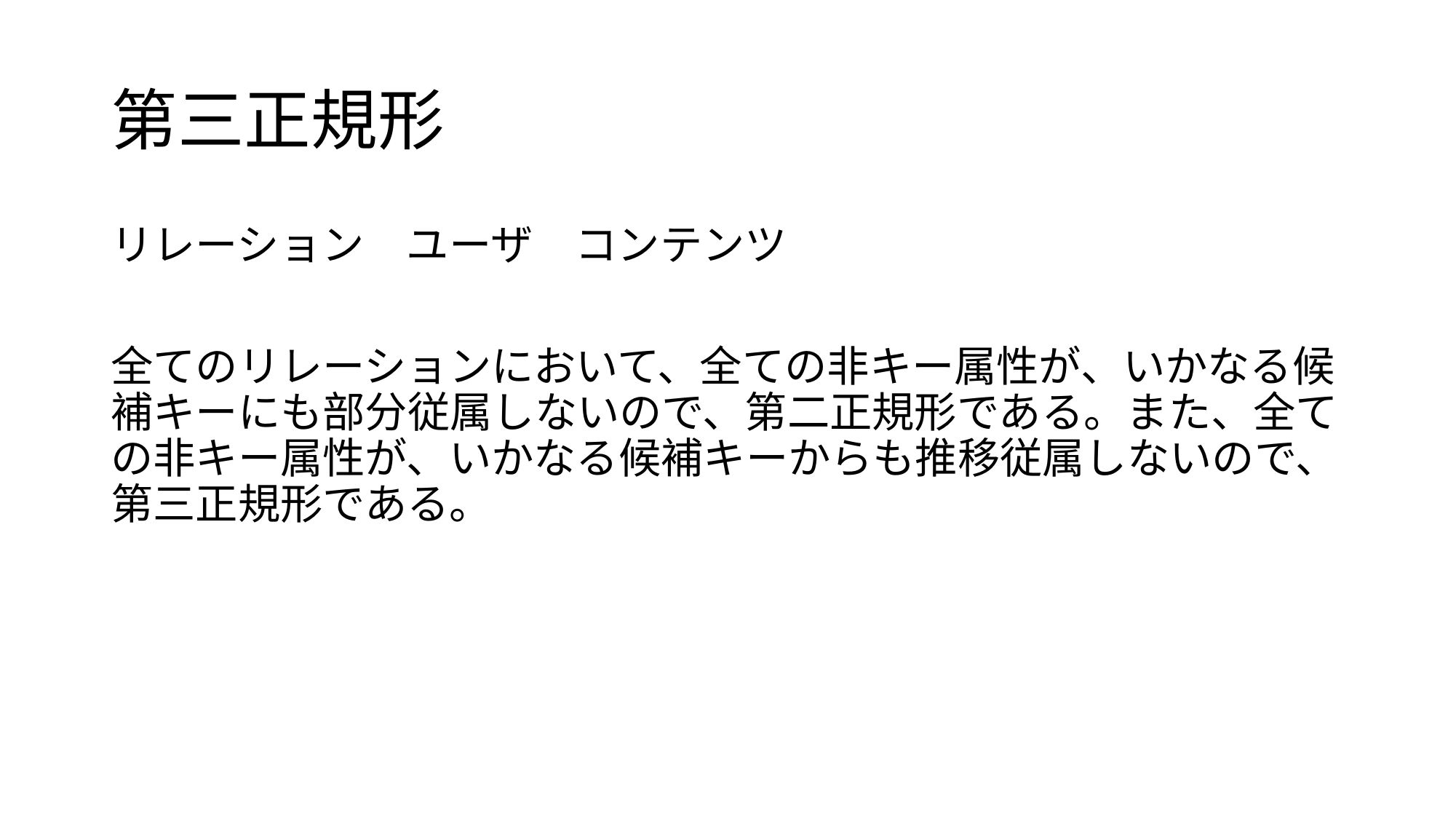

# 第三正規形
リレーション　ユーザ　コンテンツ

全てのリレーションにおいて、全ての非キー属性が、いかなる候補キーにも部分従属しないので、第二正規形である。また、全ての非キー属性が、いかなる候補キーからも推移従属しないので、第三正規形である。